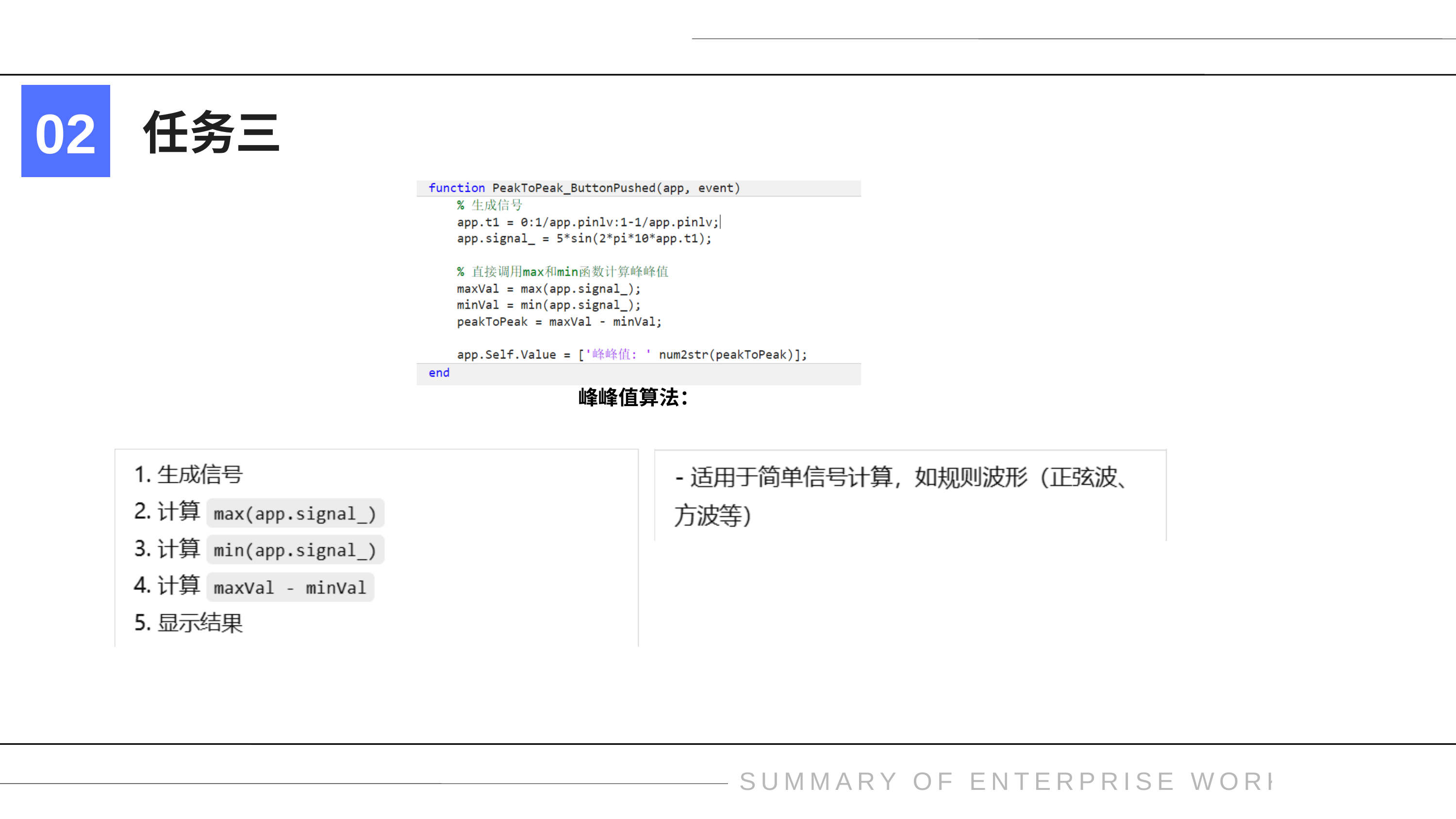

02
任务三

峰峰值算法：

SUMMARY OF ENTERPRISE WORK REPORT